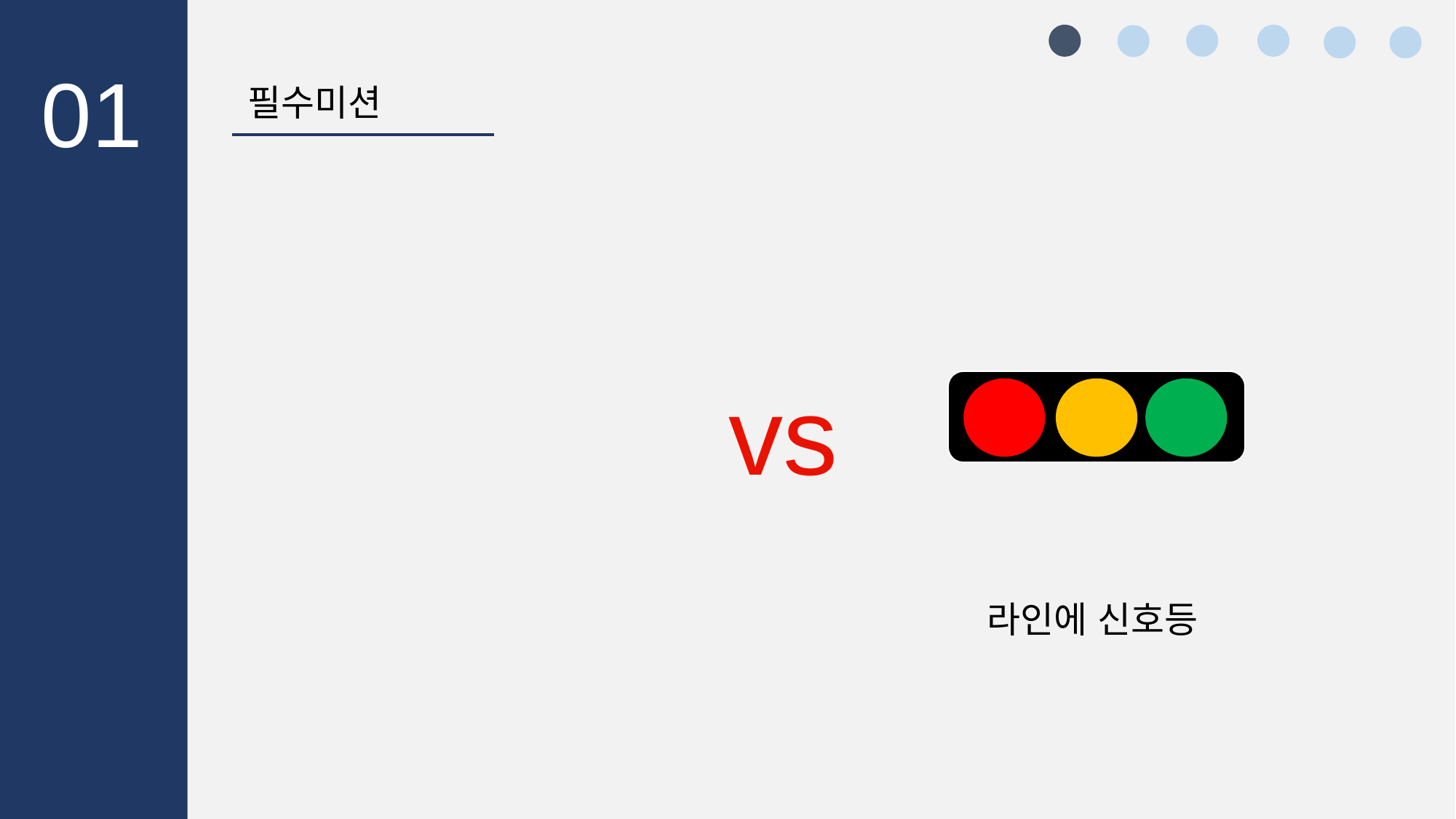

01
필수미션

vs

T자형 주차
라인에 신호등